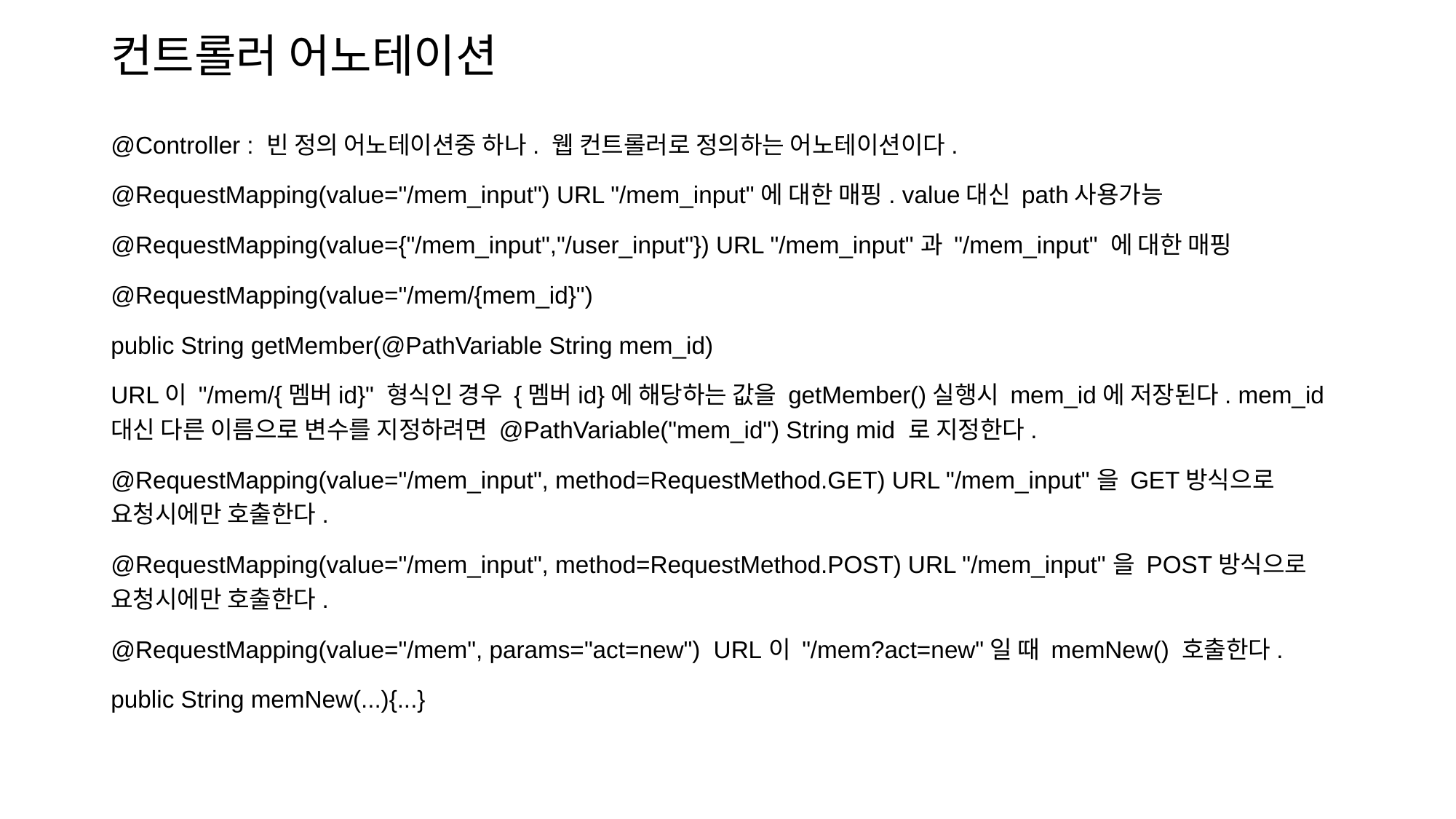

# 컨트롤러 어노테이션
@Controller : 빈 정의 어노테이션중 하나. 웹 컨트롤러로 정의하는 어노테이션이다.
@RequestMapping(value="/mem_input") URL "/mem_input"에 대한 매핑. value대신 path사용가능
@RequestMapping(value={"/mem_input","/user_input"}) URL "/mem_input"과 "/mem_input" 에 대한 매핑
@RequestMapping(value="/mem/{mem_id}")
public String getMember(@PathVariable String mem_id)
URL이 "/mem/{멤버id}" 형식인 경우 {멤버id}에 해당하는 값을 getMember()실행시 mem_id에 저장된다. mem_id대신 다른 이름으로 변수를 지정하려면 @PathVariable("mem_id") String mid 로 지정한다.
@RequestMapping(value="/mem_input", method=RequestMethod.GET) URL "/mem_input"을 GET방식으로 요청시에만 호출한다.
@RequestMapping(value="/mem_input", method=RequestMethod.POST) URL "/mem_input"을 POST방식으로 요청시에만 호출한다.
@RequestMapping(value="/mem", params="act=new")  URL이 "/mem?act=new"일 때 memNew() 호출한다.
public String memNew(...){...}